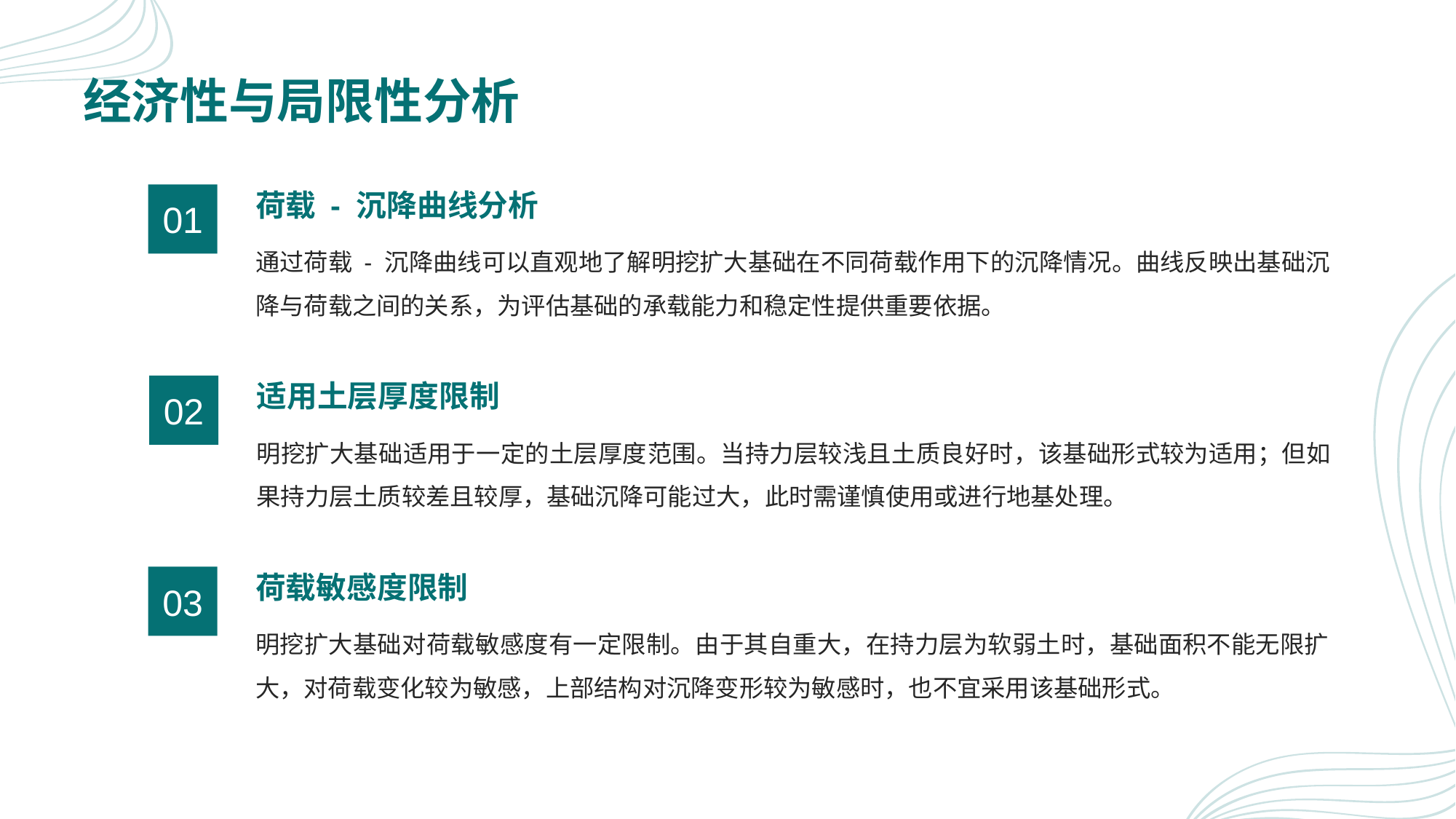

# 经济性与局限性分析
荷载 - 沉降曲线分析
01
通过荷载 - 沉降曲线可以直观地了解明挖扩大基础在不同荷载作用下的沉降情况。曲线反映出基础沉降与荷载之间的关系，为评估基础的承载能力和稳定性提供重要依据。
适用土层厚度限制
02
明挖扩大基础适用于一定的土层厚度范围。当持力层较浅且土质良好时，该基础形式较为适用；但如果持力层土质较差且较厚，基础沉降可能过大，此时需谨慎使用或进行地基处理。
荷载敏感度限制
03
明挖扩大基础对荷载敏感度有一定限制。由于其自重大，在持力层为软弱土时，基础面积不能无限扩大，对荷载变化较为敏感，上部结构对沉降变形较为敏感时，也不宜采用该基础形式。